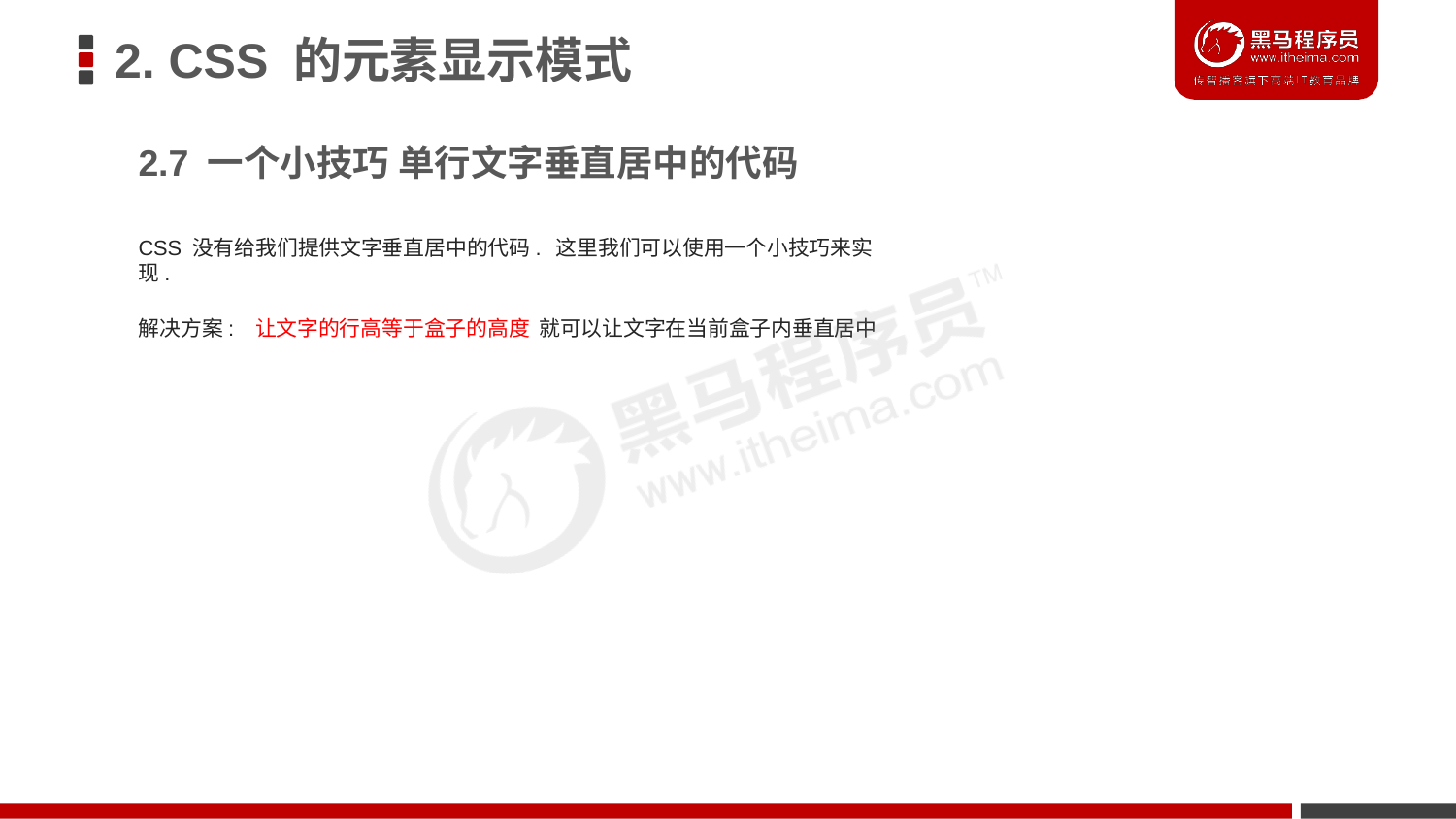

# 2. CSS 的元素显示模式
2.7 一个小技巧 单行文字垂直居中的代码

CSS 没有给我们提供文字垂直居中的代码. 这里我们可以使用一个小技巧来实现.

解决方案:	让文字的行高等于盒子的高度 就可以让文字在当前盒子内垂直居中